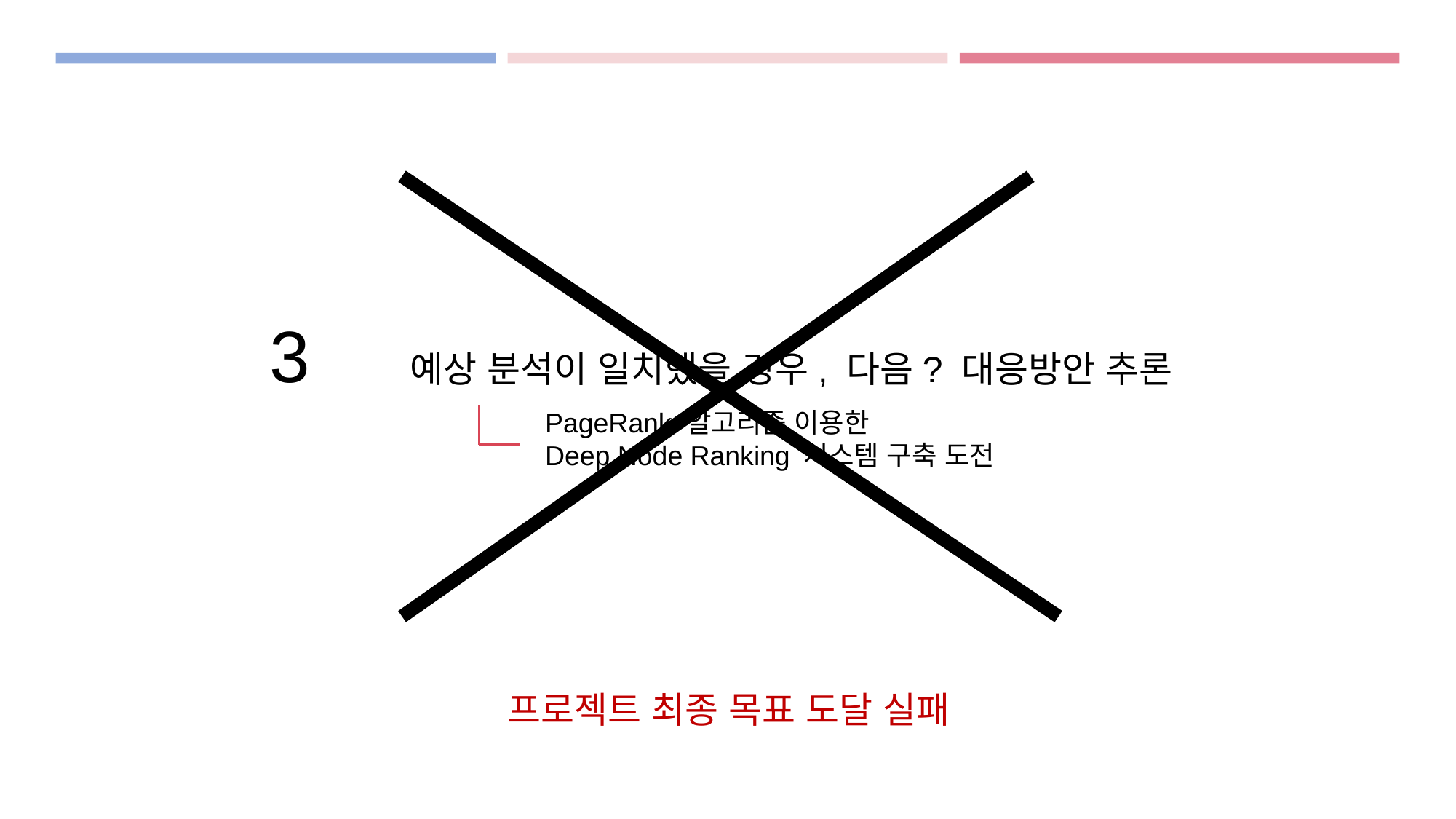

3
예상 분석이 일치했을 경우, 다음? 대응방안 추론
PageRank 알고리즘 이용한
Deep Node Ranking 시스템 구축 도전
프로젝트 최종 목표 도달 실패